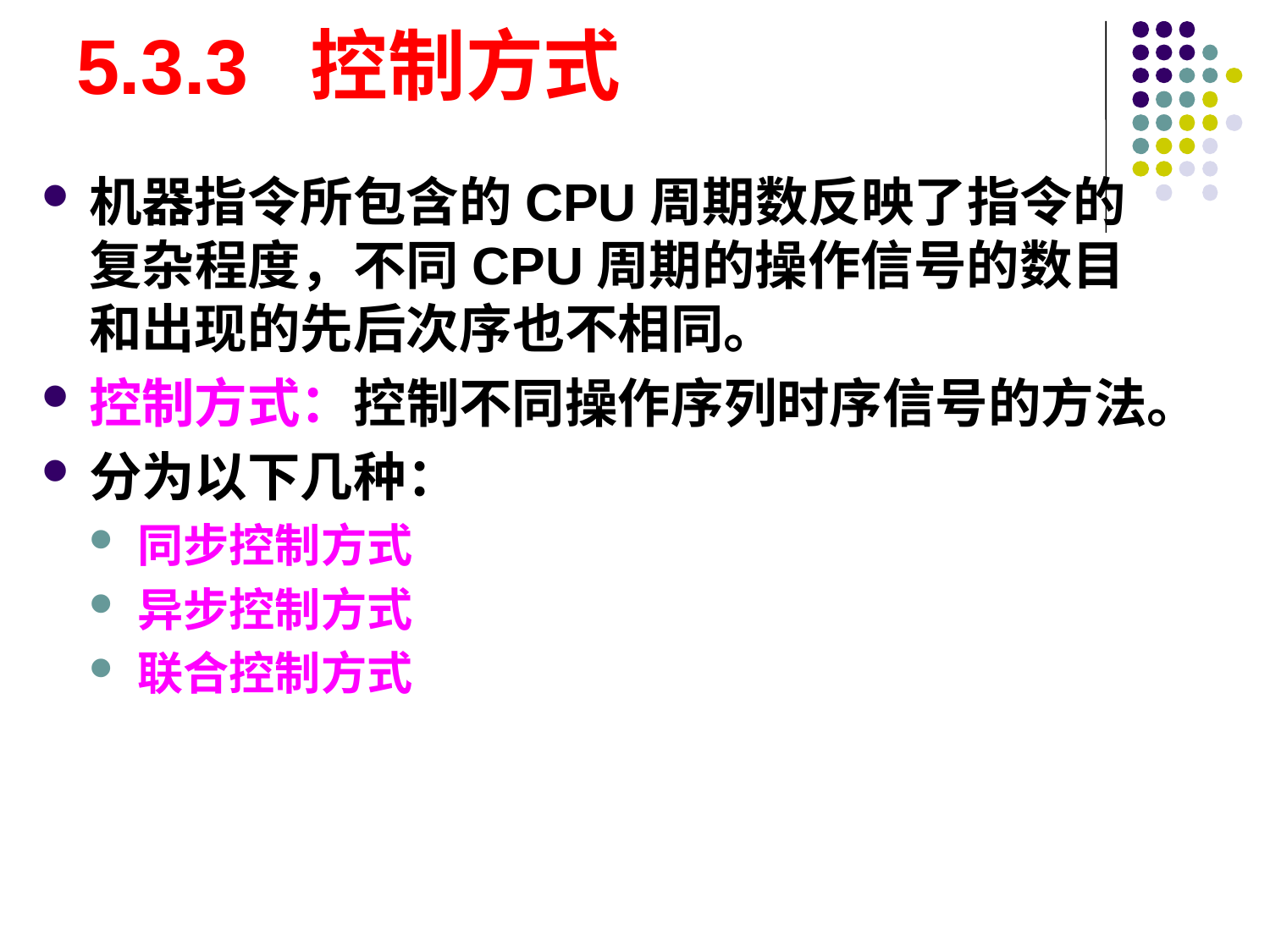

# 5.3.3  控制方式
机器指令所包含的CPU周期数反映了指令的复杂程度，不同CPU周期的操作信号的数目和出现的先后次序也不相同。
控制方式：控制不同操作序列时序信号的方法。
分为以下几种：
同步控制方式
异步控制方式
联合控制方式
38